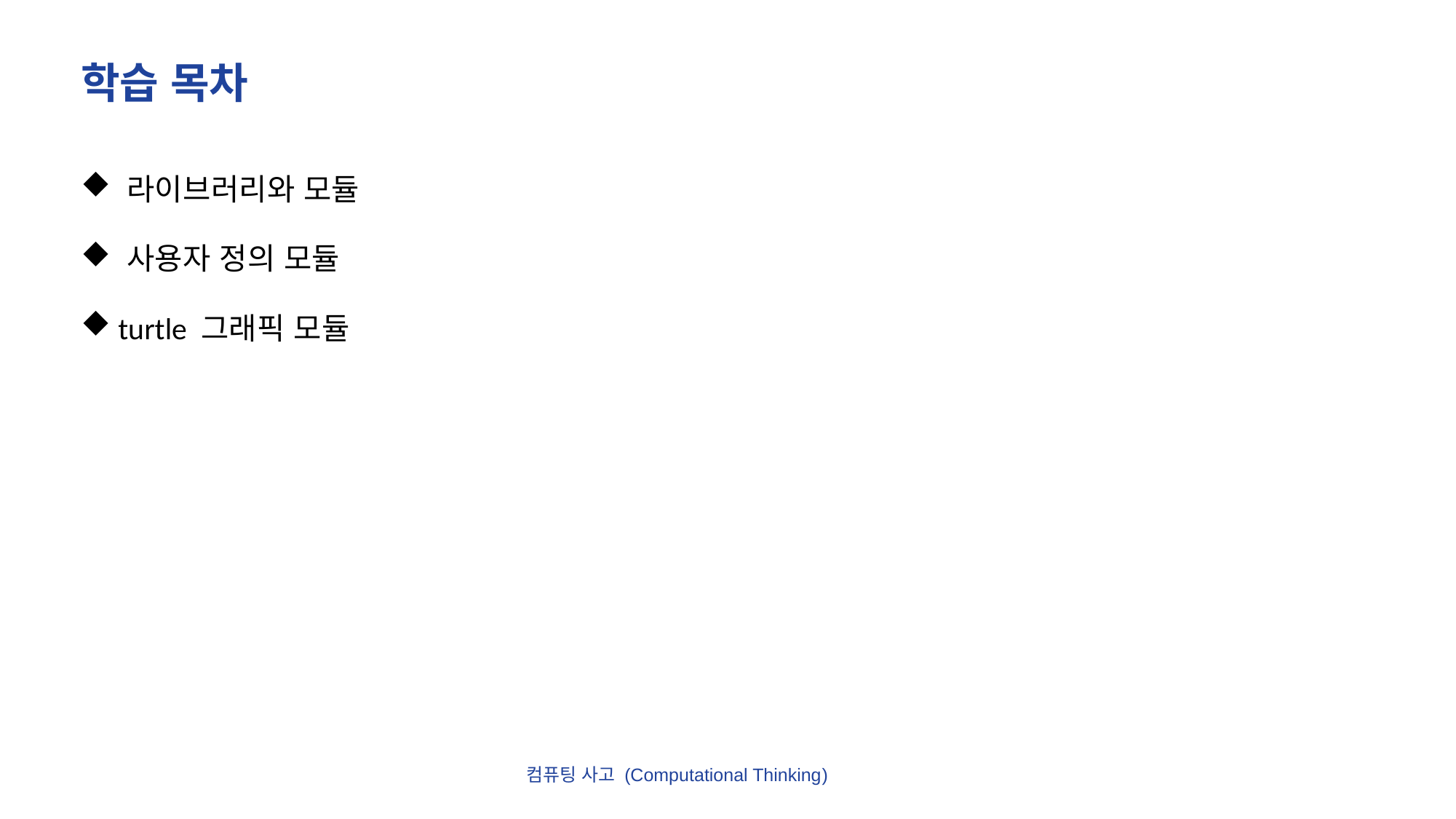

# 학습 목차
 라이브러리와 모듈
 사용자 정의 모듈
 turtle 그래픽 모듈